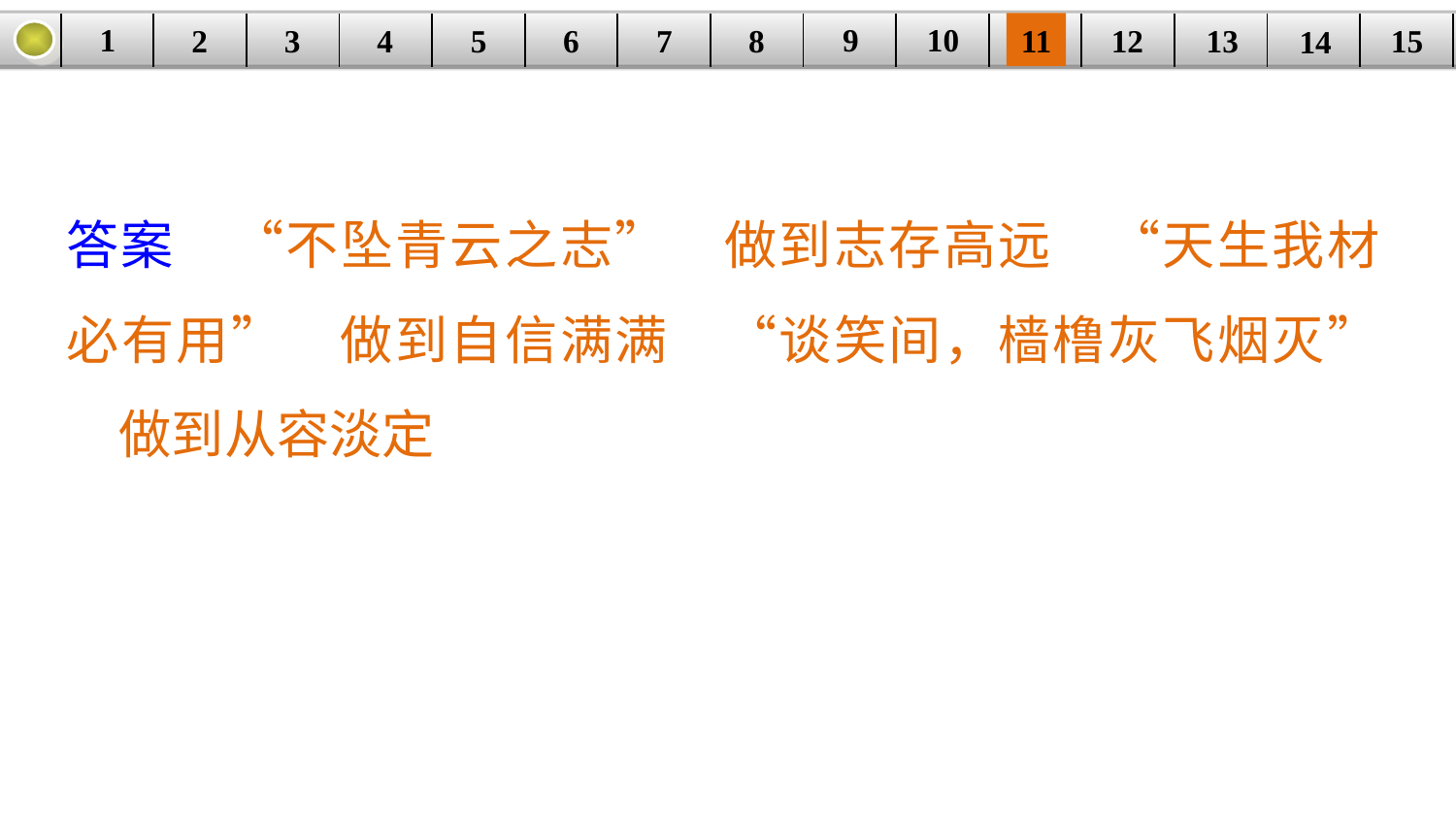

9
10
1
3
4
5
6
8
11
2
12
15
|  |  |  |  |  |  |  |  |  |  |  |  |  |  |  |
| --- | --- | --- | --- | --- | --- | --- | --- | --- | --- | --- | --- | --- | --- | --- |
7
13
14

答案　“不坠青云之志”　做到志存高远　“天生我材必有用”　做到自信满满　“谈笑间，樯橹灰飞烟灭”　做到从容淡定